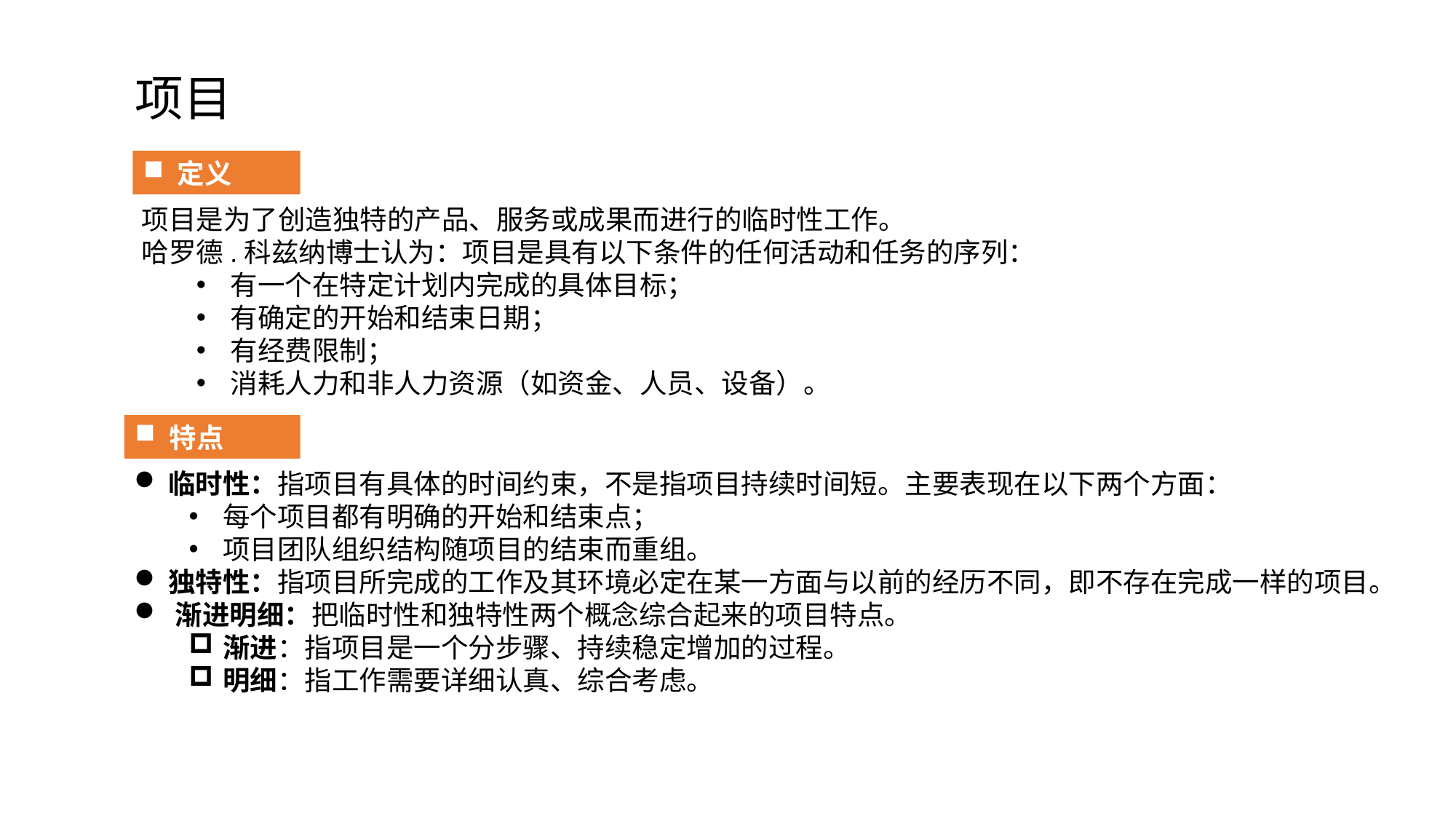

项目

定义
项目是为了创造独特的产品、服务或成果而进行的临时性工作。
哈罗德.科兹纳博士认为：项目是具有以下条件的任何活动和任务的序列：
有一个在特定计划内完成的具体目标；
有确定的开始和结束日期；
有经费限制；
消耗人力和非人力资源（如资金、人员、设备）。
特点
临时性：指项目有具体的时间约束，不是指项目持续时间短。主要表现在以下两个方面：
每个项目都有明确的开始和结束点；
项目团队组织结构随项目的结束而重组。
独特性：指项目所完成的工作及其环境必定在某一方面与以前的经历不同，即不存在完成一样的项目。
渐进明细：把临时性和独特性两个概念综合起来的项目特点。
渐进：指项目是一个分步骤、持续稳定增加的过程。
明细：指工作需要详细认真、综合考虑。